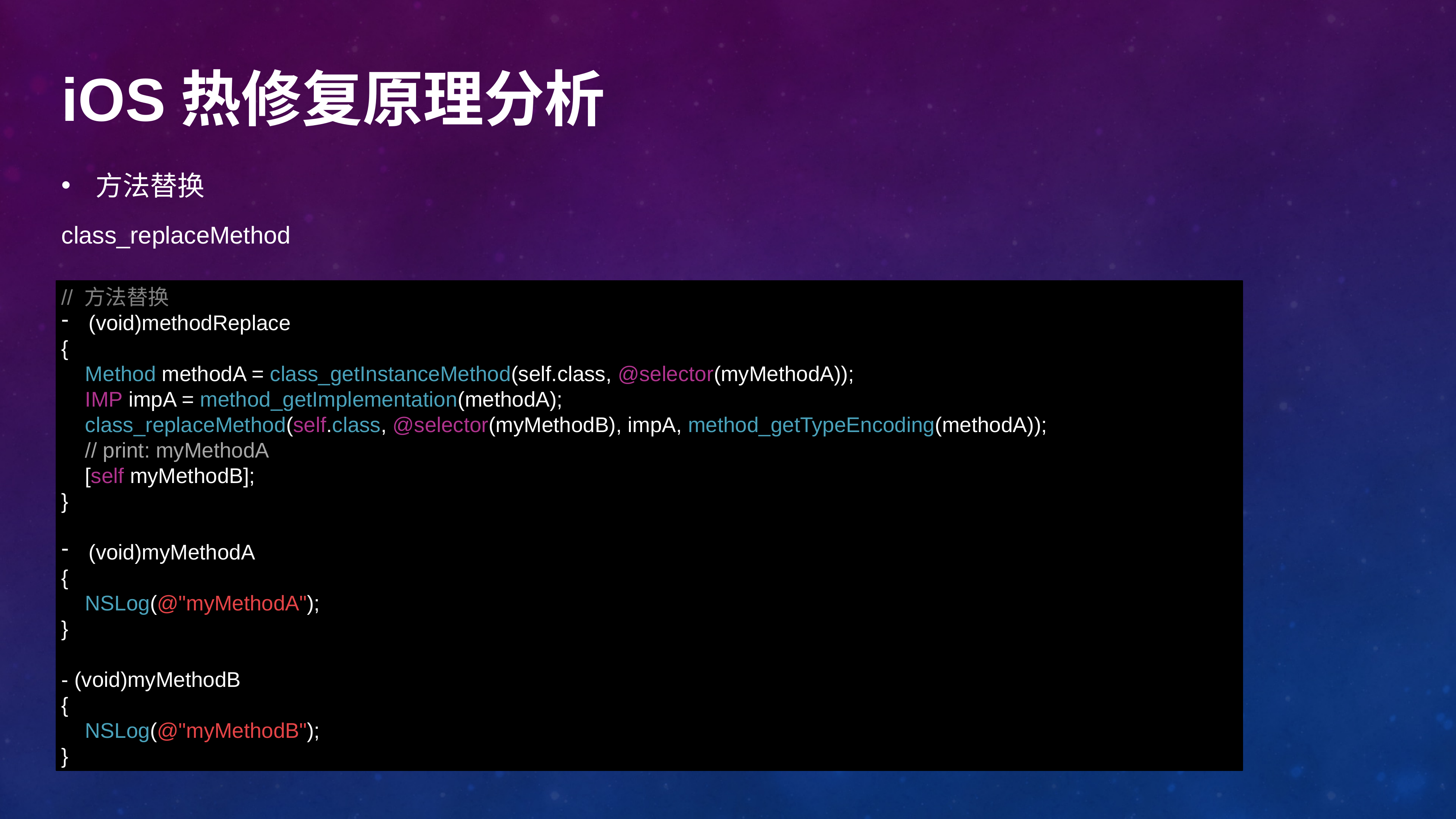

#
iOS热修复原理分析
方法替换
class_replaceMethod
// 方法替换
(void)methodReplace
{
    Method methodA = class_getInstanceMethod(self.class, @selector(myMethodA));
    IMP impA = method_getImplementation(methodA);
    class_replaceMethod(self.class, @selector(myMethodB), impA, method_getTypeEncoding(methodA));
    // print: myMethodA
    [self myMethodB];
}

(void)myMethodA
{
    NSLog(@"myMethodA");
}

- (void)myMethodB
{
    NSLog(@"myMethodB");
}